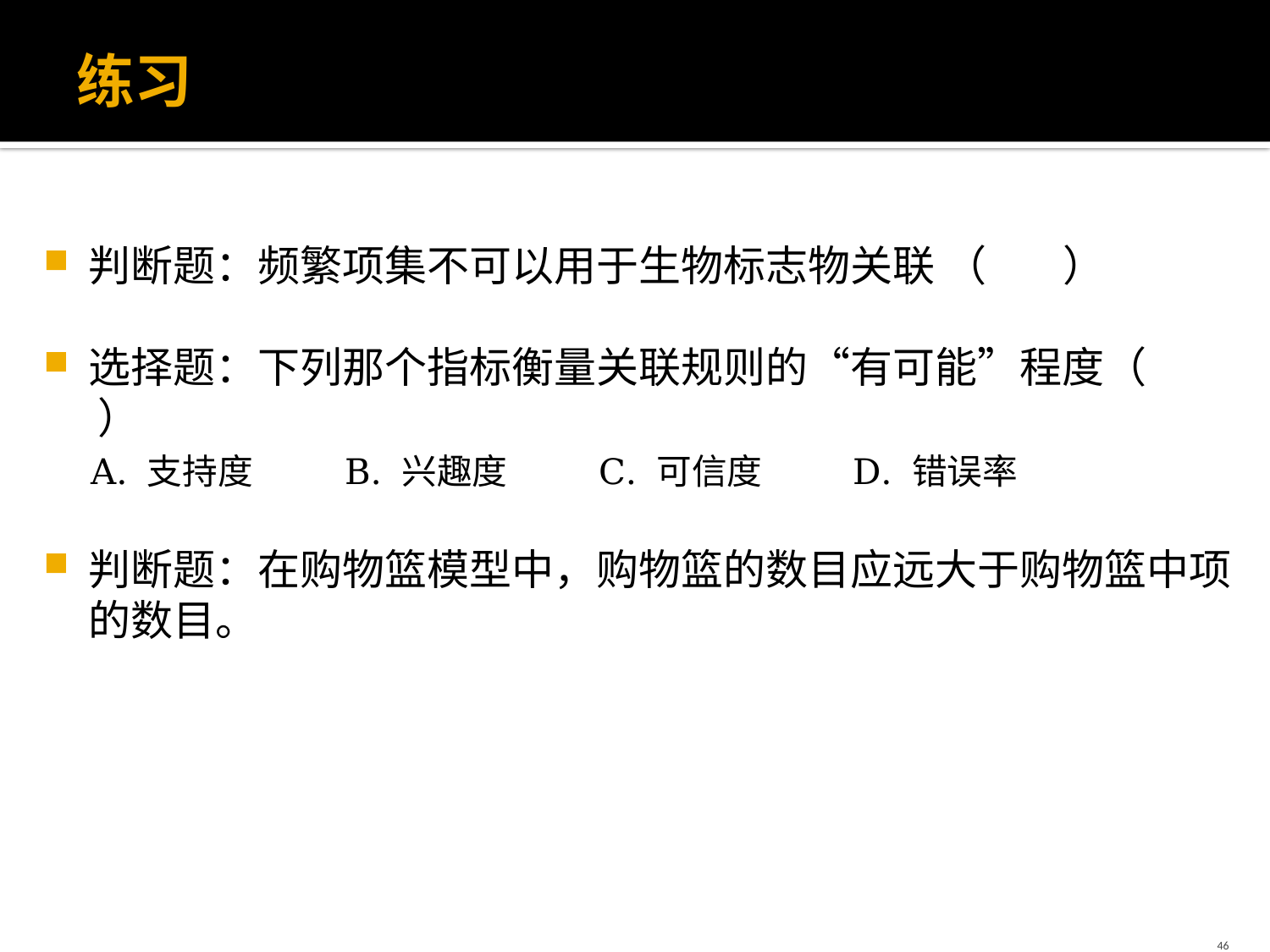

# 练习
判断题：频繁项集不可以用于生物标志物关联 （        ）

选择题：下列那个指标衡量关联规则的“有可能”程度（        ）
A. 支持度	B. 兴趣度	C. 可信度	D. 错误率

判断题：在购物篮模型中，购物篮的数目应远大于购物篮中项的数目。

46